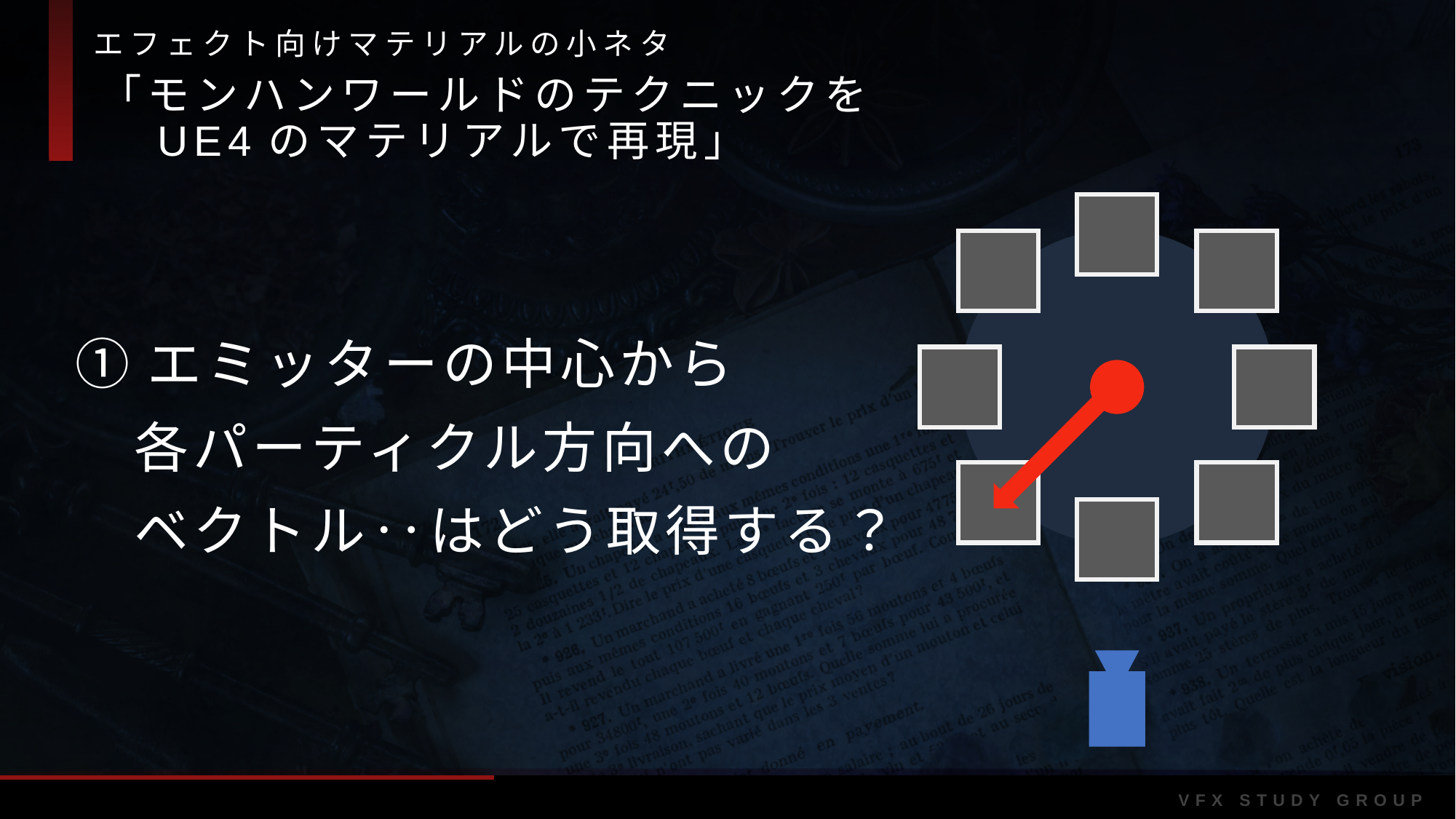

「モンハンワールドのテクニックを
　UE4のマテリアルで再現」

①エミッターの中心から
　各パーティクル方向への
　ベクトル‥はどう取得する？